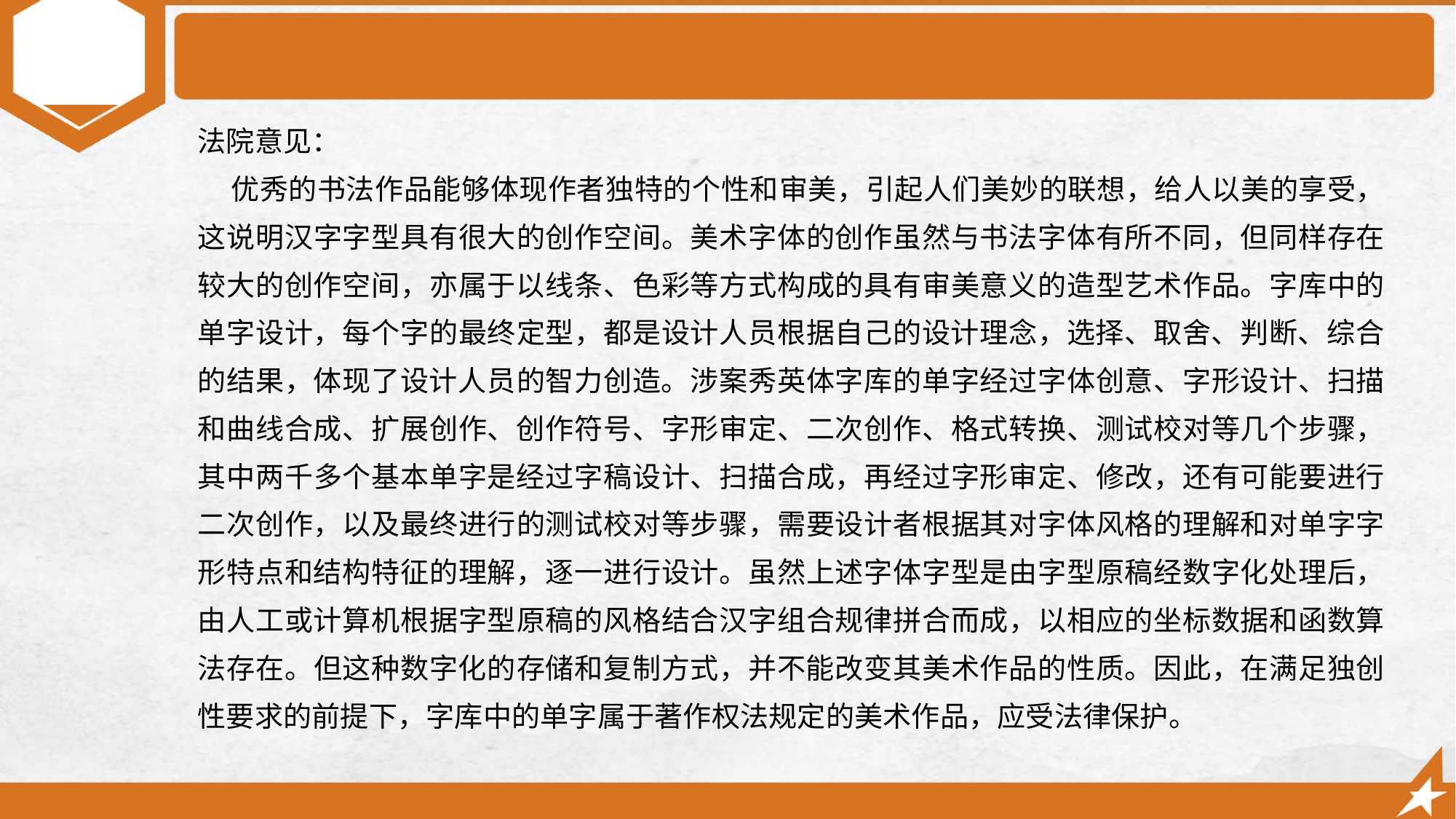

法院意见：
    优秀的书法作品能够体现作者独特的个性和审美，引起人们美妙的联想，给人以美的享受，这说明汉字字型具有很大的创作空间。美术字体的创作虽然与书法字体有所不同，但同样存在较大的创作空间，亦属于以线条、色彩等方式构成的具有审美意义的造型艺术作品。字库中的单字设计，每个字的最终定型，都是设计人员根据自己的设计理念，选择、取舍、判断、综合的结果，体现了设计人员的智力创造。涉案秀英体字库的单字经过字体创意、字形设计、扫描和曲线合成、扩展创作、创作符号、字形审定、二次创作、格式转换、测试校对等几个步骤，其中两千多个基本单字是经过字稿设计、扫描合成，再经过字形审定、修改，还有可能要进行二次创作，以及最终进行的测试校对等步骤，需要设计者根据其对字体风格的理解和对单字字形特点和结构特征的理解，逐一进行设计。虽然上述字体字型是由字型原稿经数字化处理后，由人工或计算机根据字型原稿的风格结合汉字组合规律拼合而成，以相应的坐标数据和函数算法存在。但这种数字化的存储和复制方式，并不能改变其美术作品的性质。因此，在满足独创性要求的前提下，字库中的单字属于著作权法规定的美术作品，应受法律保护。